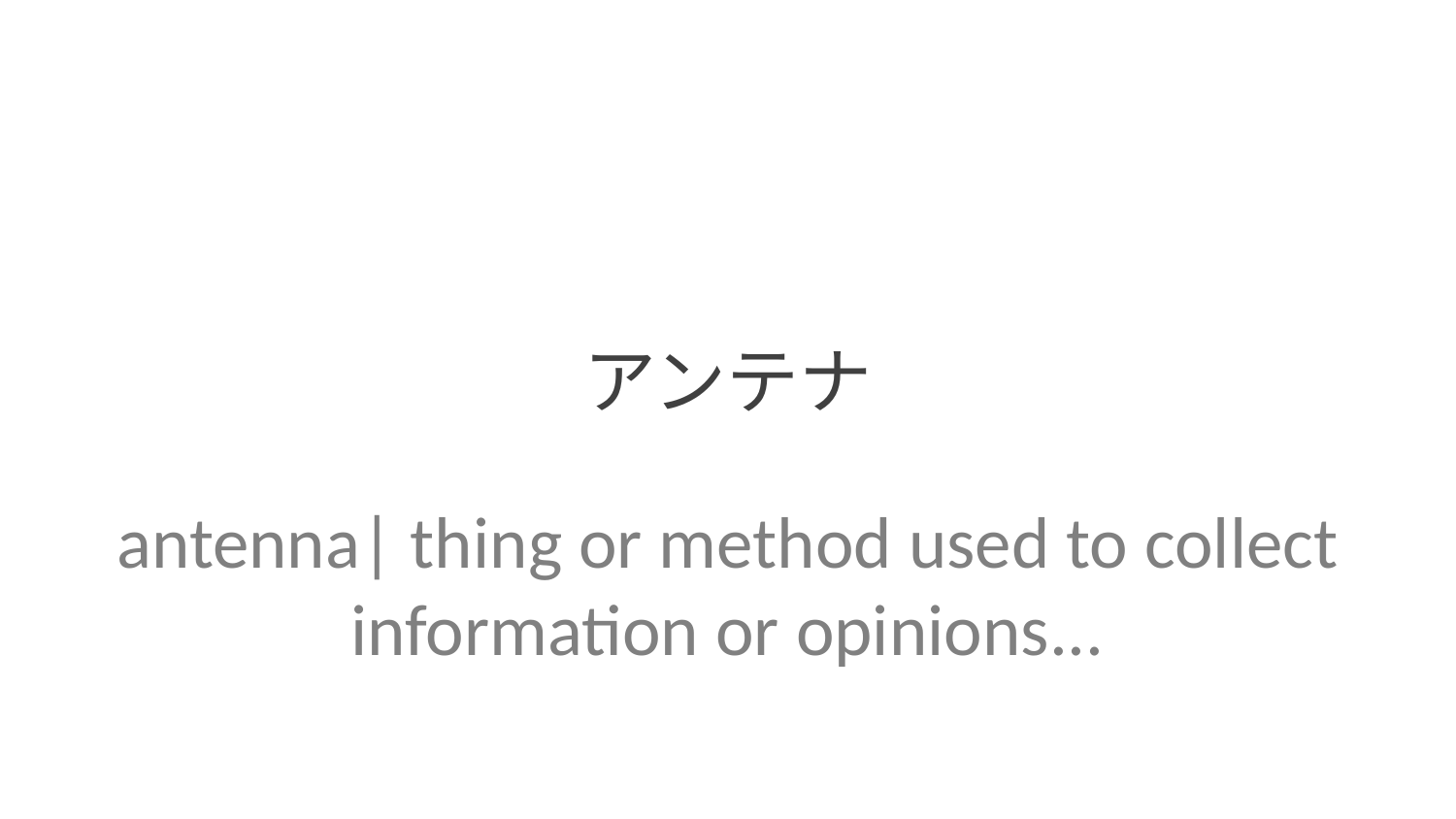

アンテナ
antenna| thing or method used to collect information or opinions...